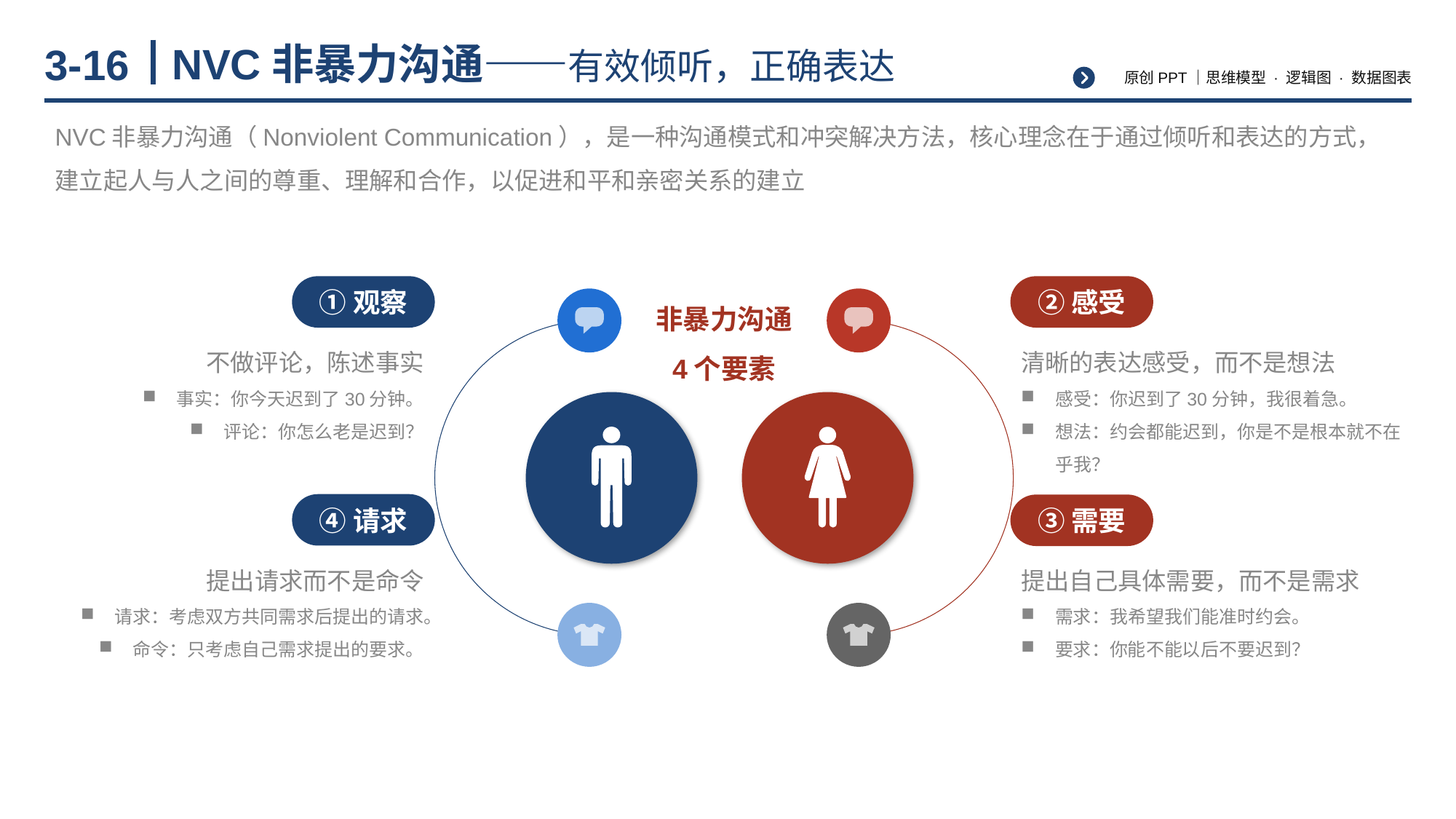

# NVC非暴力沟通——有效倾听，正确表达
3-16
NVC非暴力沟通（Nonviolent Communication），是一种沟通模式和冲突解决方法，核心理念在于通过倾听和表达的方式，建立起人与人之间的尊重、理解和合作，以促进和平和亲密关系的建立
①观察
不做评论，陈述事实
事实：你今天迟到了30分钟。
评论：你怎么老是迟到？
②感受
清晰的表达感受，而不是想法
感受：你迟到了30分钟，我很着急。
想法：约会都能迟到，你是不是根本就不在乎我？
非暴力沟通
4个要素

④请求
提出请求而不是命令
请求：考虑双方共同需求后提出的请求。
命令：只考虑自己需求提出的要求。
③需要
提出自己具体需要，而不是需求
需求：我希望我们能准时约会。
要求：你能不能以后不要迟到？